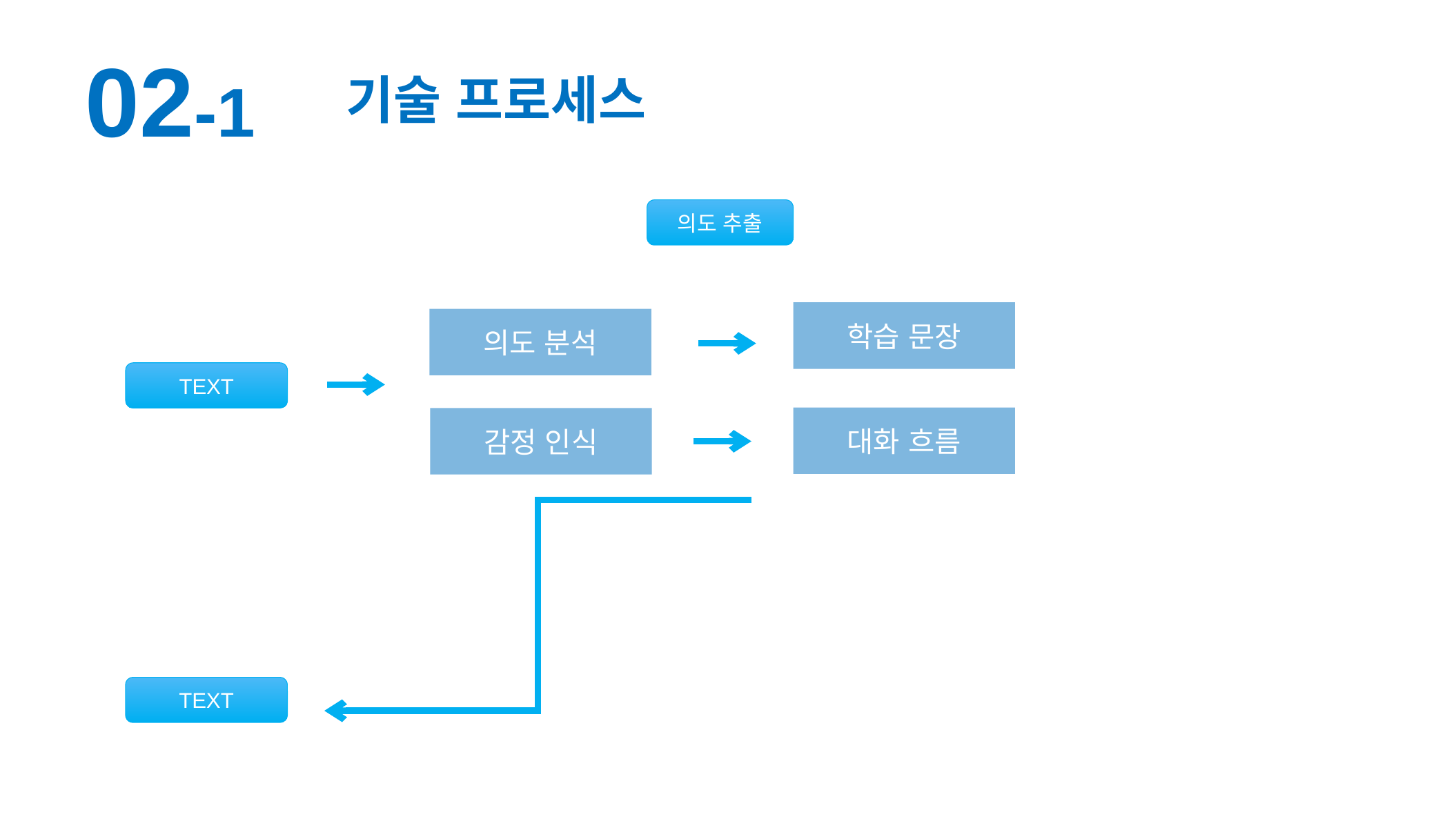

02-1
기술 프로세스
의도 추출
학습 문장
의도 분석

TEXT

대화 흐름
감정 인식

TEXT